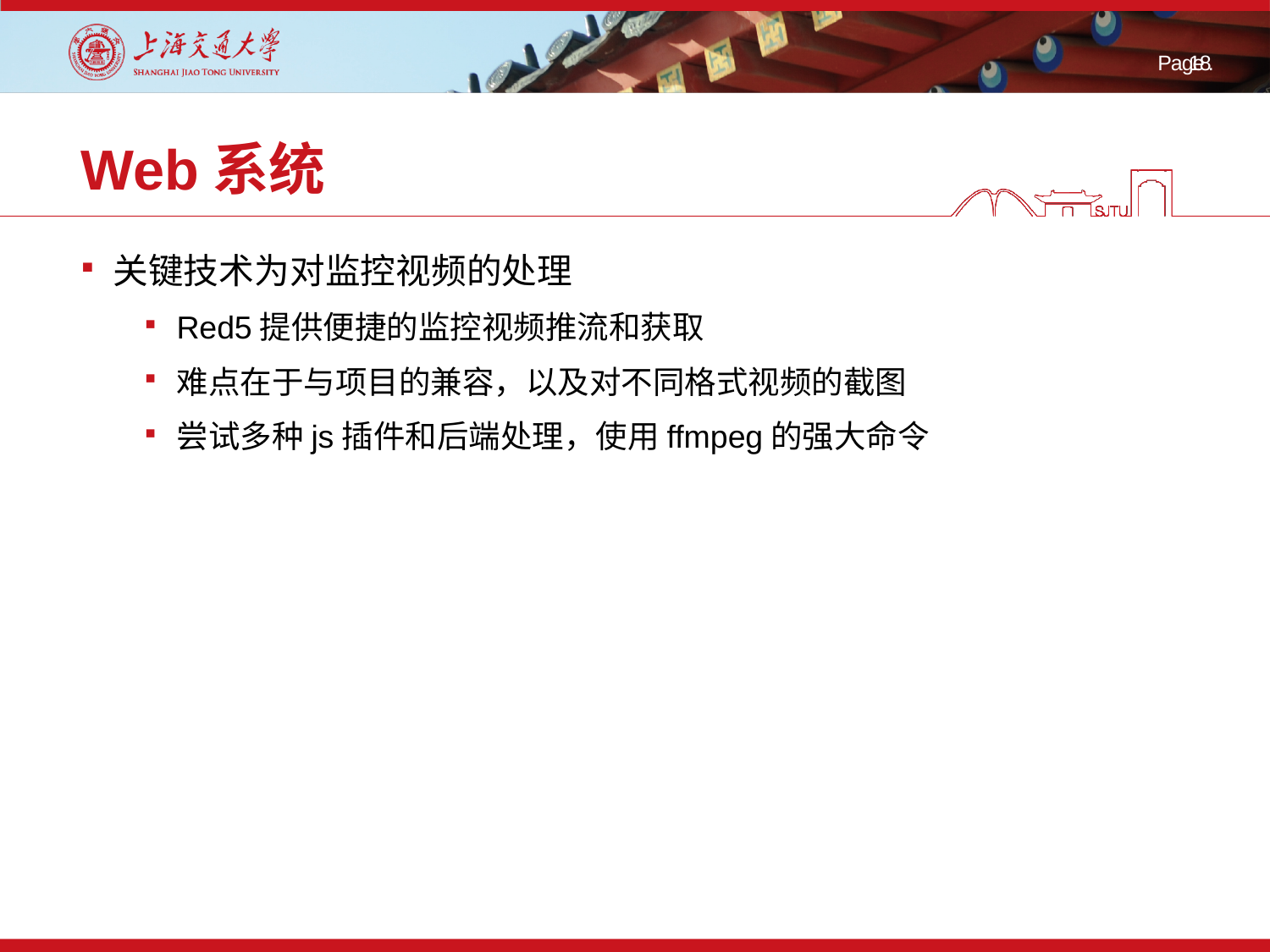

# Web系统
关键技术为对监控视频的处理
Red5提供便捷的监控视频推流和获取
难点在于与项目的兼容，以及对不同格式视频的截图
尝试多种js插件和后端处理，使用ffmpeg的强大命令